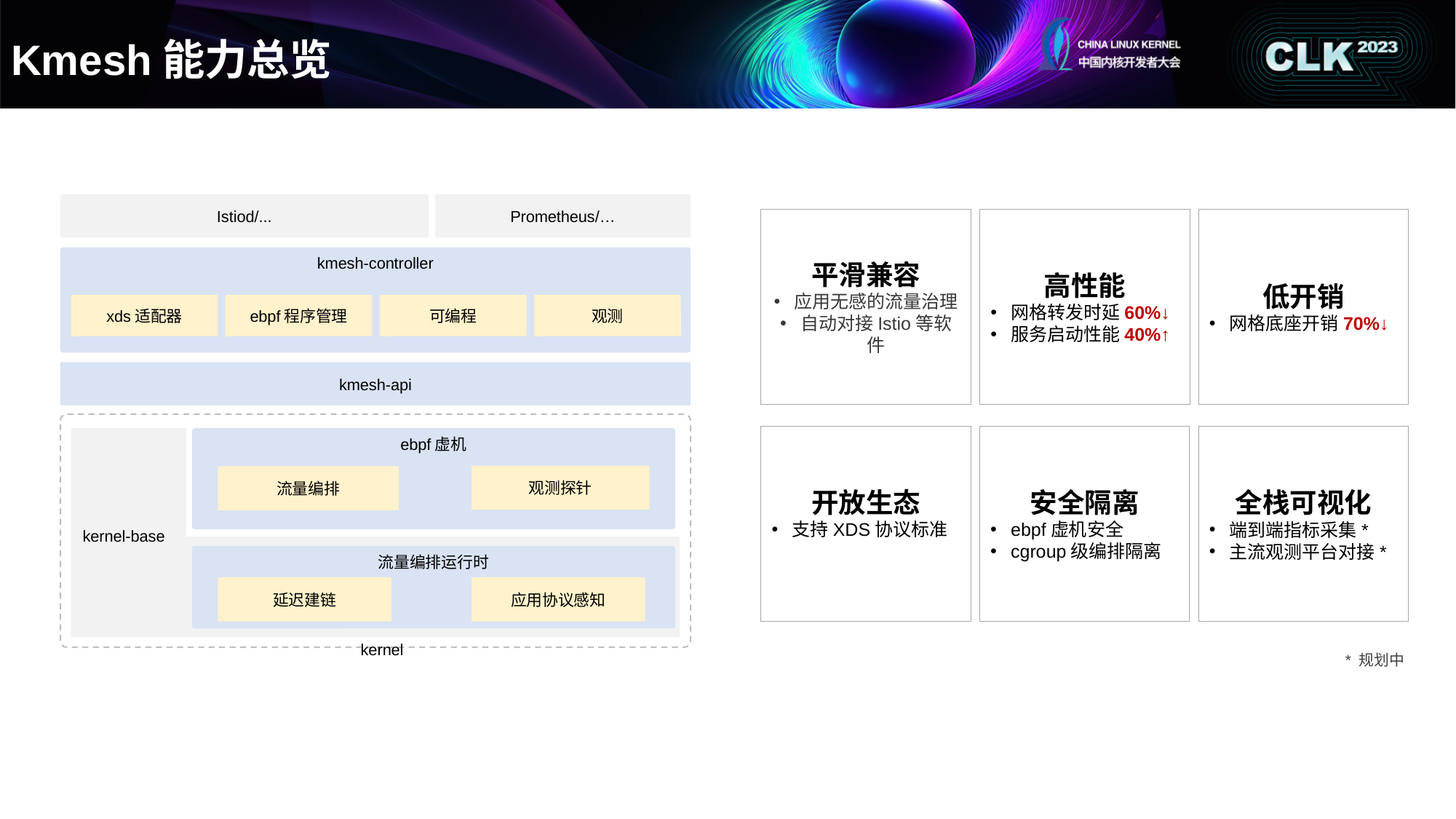

# Kmesh能力总览
Istiod/...
Prometheus/…
平滑兼容
应用无感的流量治理
自动对接Istio等软件
高性能
网格转发时延60%↓
服务启动性能40%↑
低开销
网格底座开销70%↓
kmesh-controller
xds适配器
ebpf程序管理
可编程
观测
kmesh-api

开放生态
支持XDS协议标准

安全隔离
ebpf虚机安全
cgroup级编排隔离
全栈可视化
端到端指标采集*
主流观测平台对接*

ebpf虚机
观测探针
流量编排
kernel-base
流量编排运行时
延迟建链
应用协议感知
kernel
* 规划中